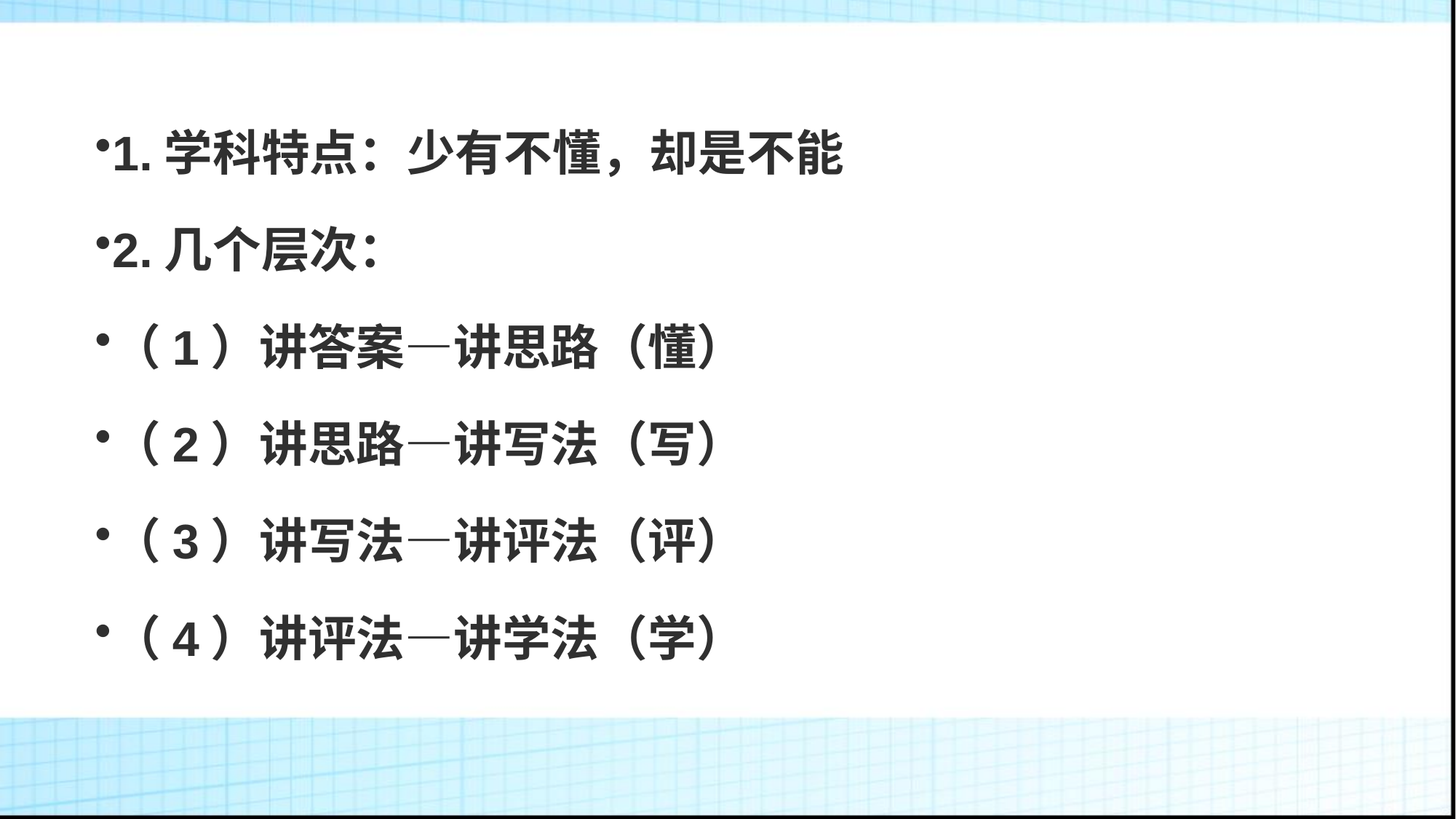

1.学科特点：少有不懂，却是不能
2.几个层次：
（1）讲答案—讲思路（懂）
（2）讲思路—讲写法（写）
（3）讲写法—讲评法（评）
（4）讲评法—讲学法（学）